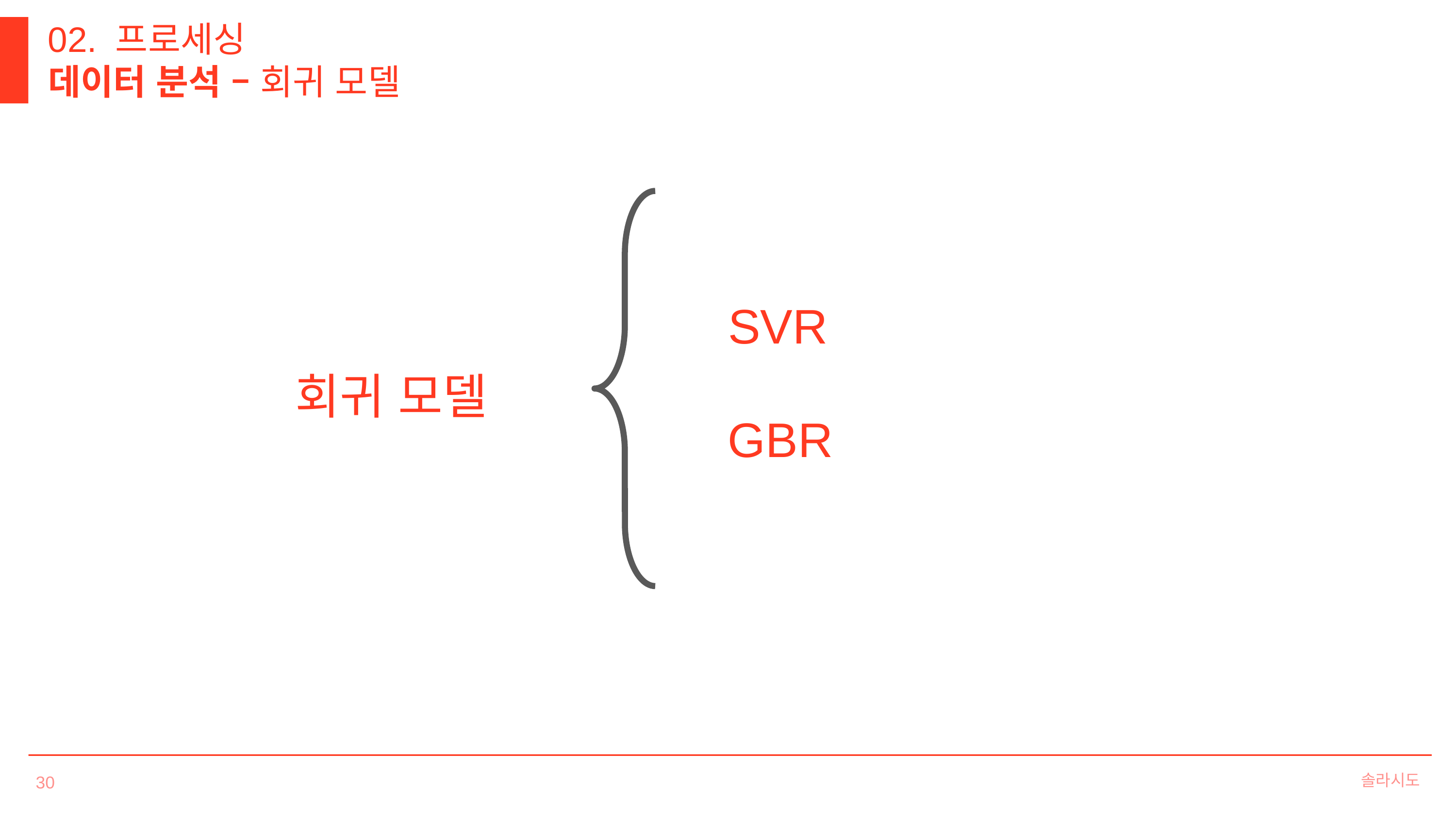

02. 프로세싱
데이터 분석 – 회귀 모델

SVR
회귀 모델
GBR

솔라시도
30